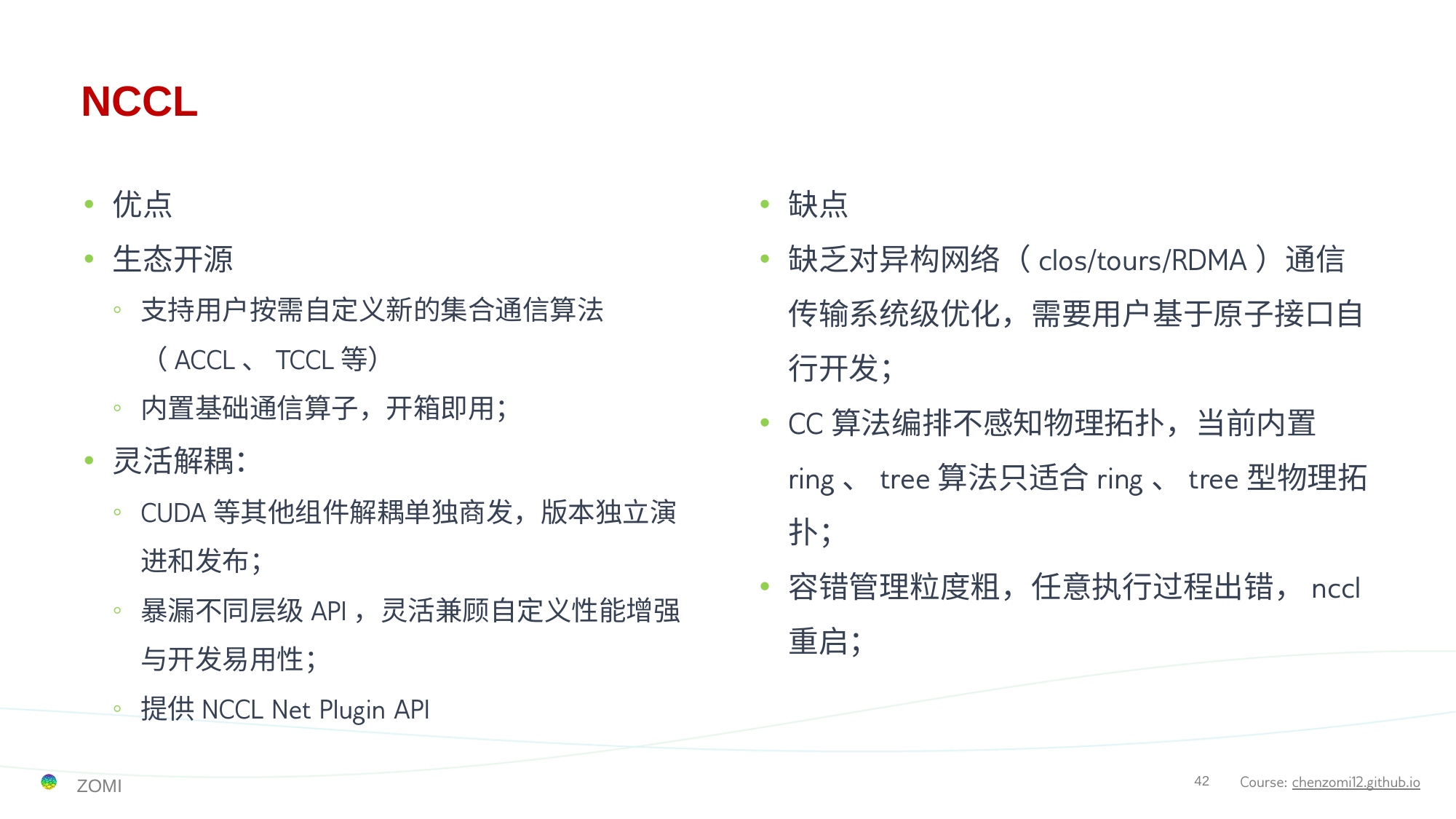

# NCCL
优点
生态开源
支持用户按需自定义新的集合通信算法（ACCL、TCCL等）
内置基础通信算子，开箱即用；
灵活解耦：
CUDA等其他组件解耦单独商发，版本独立演进和发布；
暴漏不同层级API，灵活兼顾自定义性能增强与开发易用性；
提供NCCL Net Plugin API

缺点
缺乏对异构网络（clos/tours/RDMA）通信传输系统级优化，需要用户基于原子接口自行开发；
CC算法编排不感知物理拓扑，当前内置ring、tree算法只适合ring、tree型物理拓扑；
容错管理粒度粗，任意执行过程出错，nccl重启；